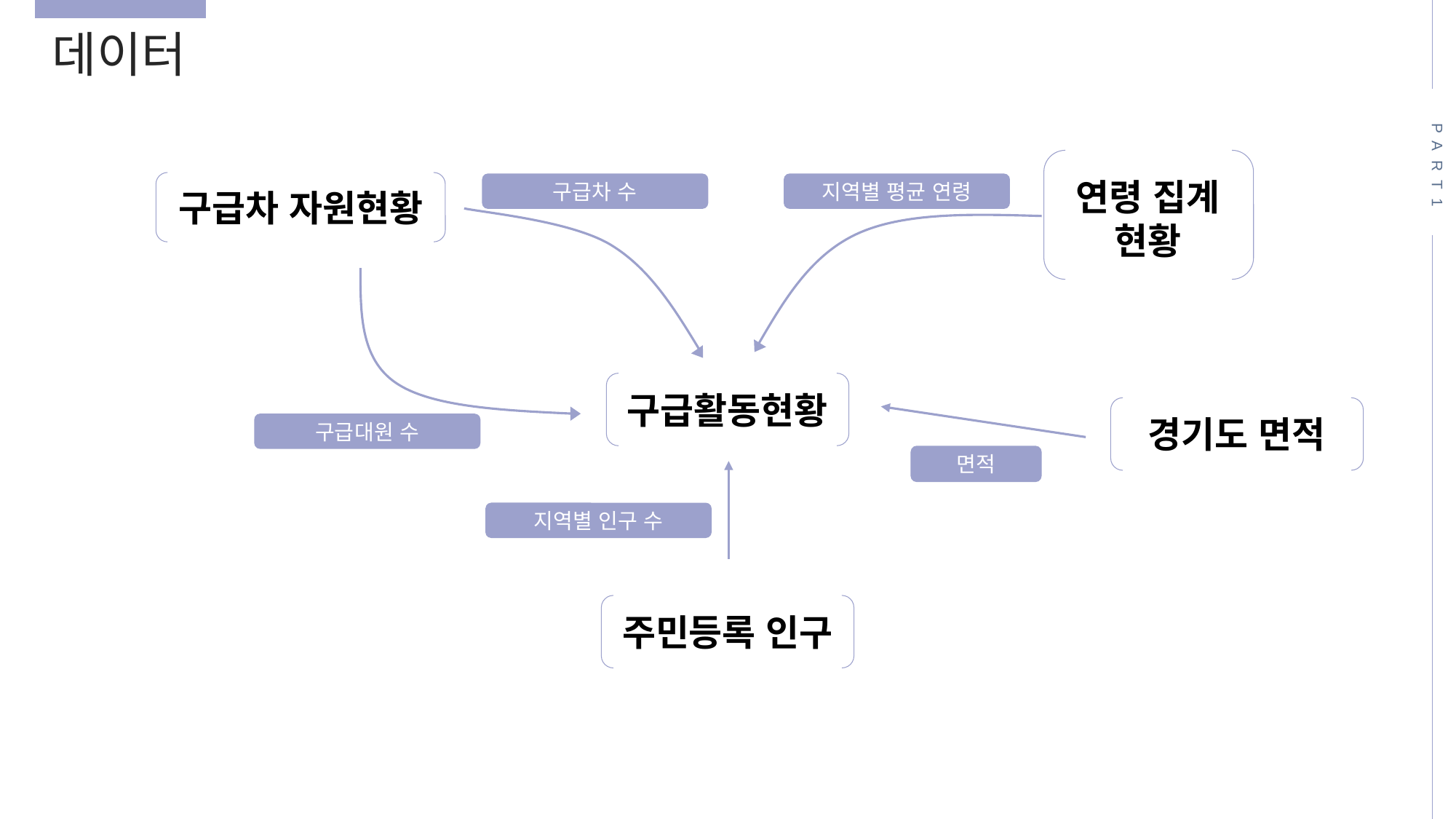

데이터
PART1

연령 집계
현황

구급차 수
지역별 평균 연령
구급차 자원현황

구급활동현황

경기도 면적

구급대원 수
면적
지역별 인구 수

주민등록 인구